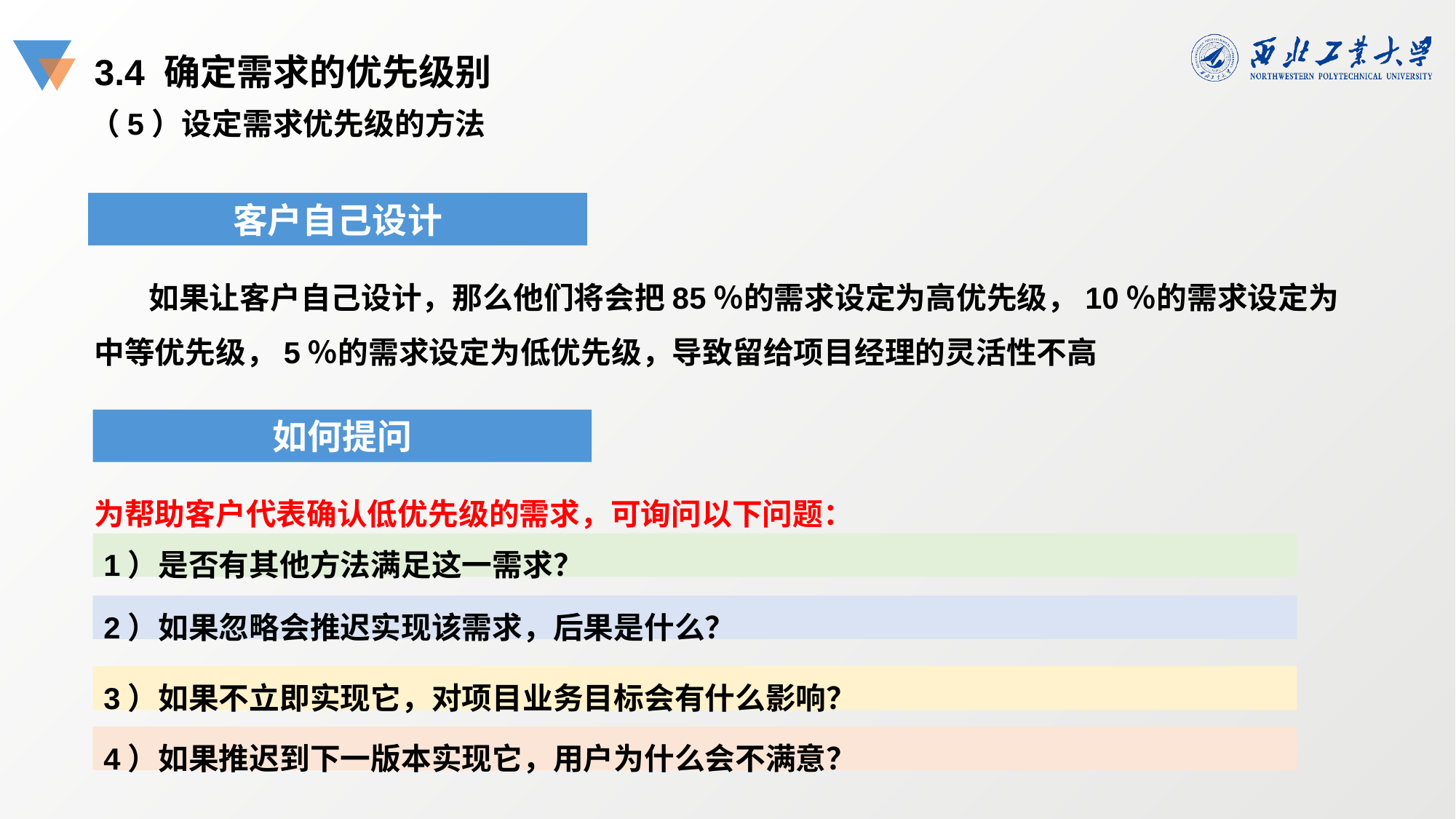

3.4 确定需求的优先级别
（5）设定需求优先级的方法
客户自己设计
如果让客户自己设计，那么他们将会把85％的需求设定为高优先级，10％的需求设定为中等优先级，5％的需求设定为低优先级，导致留给项目经理的灵活性不高
如何提问
为帮助客户代表确认低优先级的需求，可询问以下问题：
1）是否有其他方法满足这一需求？
2）如果忽略会推迟实现该需求，后果是什么？
3）如果不立即实现它，对项目业务目标会有什么影响？
4）如果推迟到下一版本实现它，用户为什么会不满意？
53